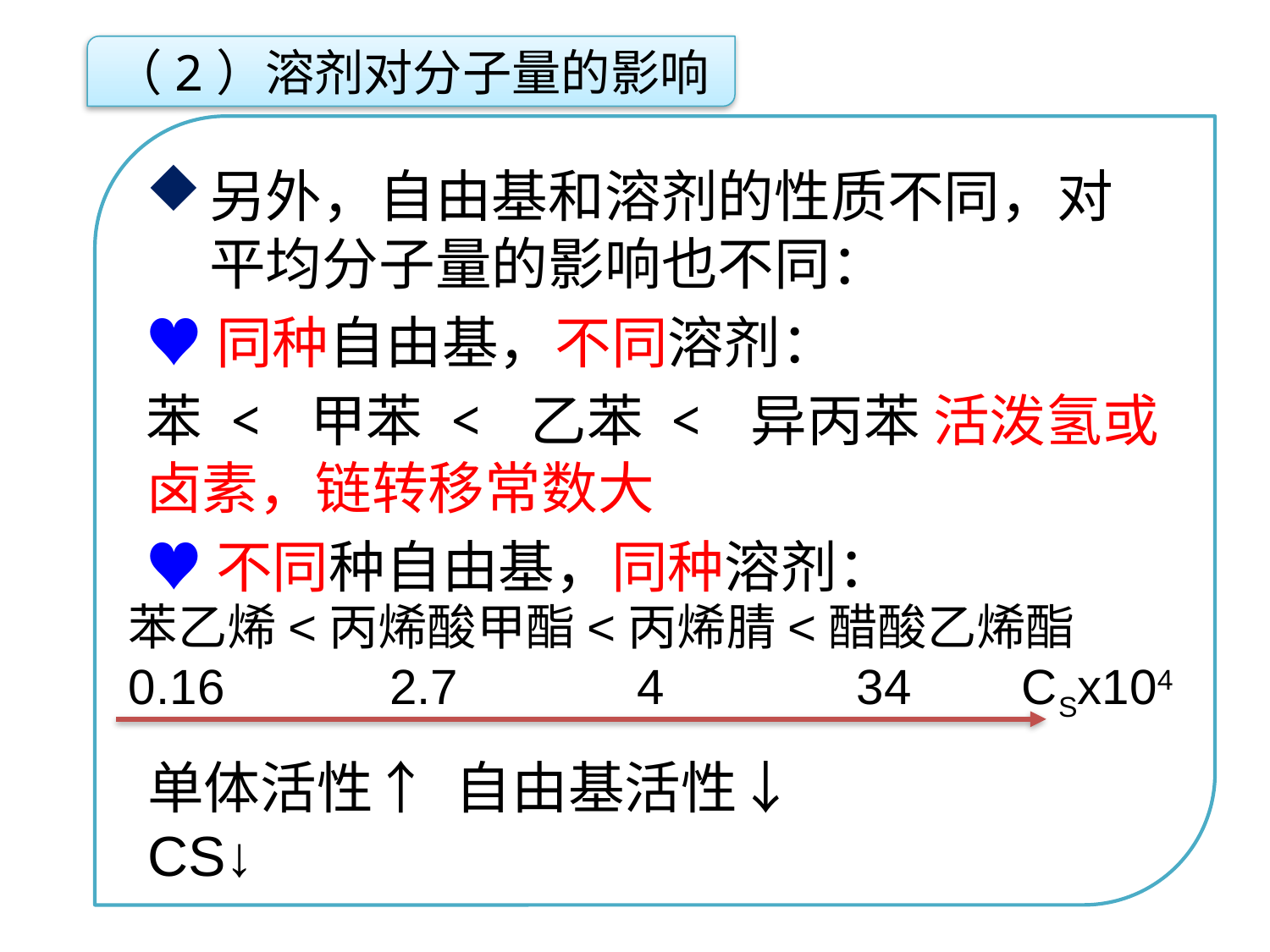

（2）溶剂对分子量的影响
另外，自由基和溶剂的性质不同，对平均分子量的影响也不同：
♥同种自由基，不同溶剂：
苯 < 甲苯 < 乙苯 < 异丙苯 活泼氢或卤素，链转移常数大
♥不同种自由基，同种溶剂：
点击添加文本
点击添加文本
点击添加文本
苯乙烯<丙烯酸甲酯<丙烯腈<醋酸乙烯酯
0.16            2.7             4              34        CSx104
单体活性↑  自由基活性↓  CS↓
点击添加文本